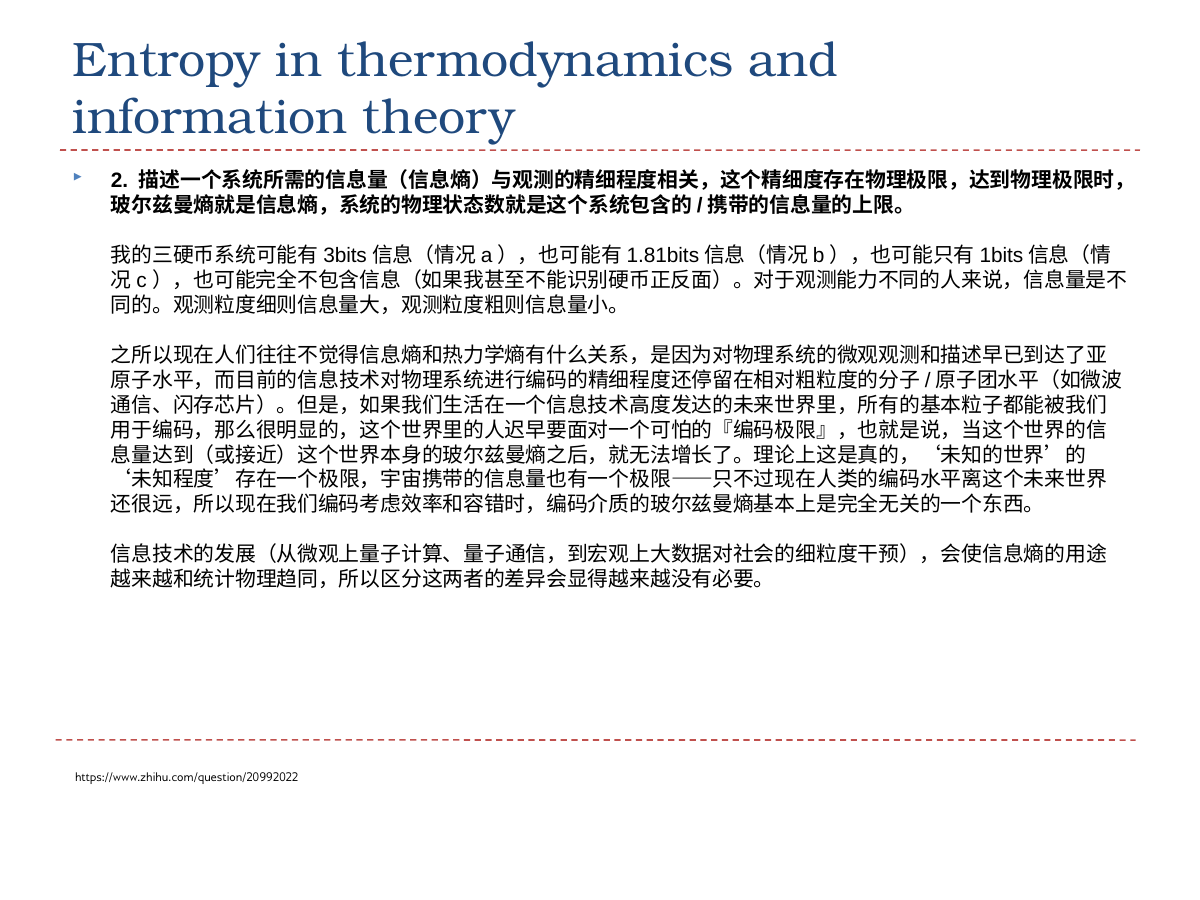

# Entropy in thermodynamics and information theory
2. 描述一个系统所需的信息量（信息熵）与观测的精细程度相关，这个精细度存在物理极限，达到物理极限时，玻尔兹曼熵就是信息熵，系统的物理状态数就是这个系统包含的/携带的信息量的上限。
我的三硬币系统可能有3bits信息（情况a），也可能有1.81bits信息（情况b），也可能只有1bits信息（情况c），也可能完全不包含信息（如果我甚至不能识别硬币正反面）。对于观测能力不同的人来说，信息量是不同的。观测粒度细则信息量大，观测粒度粗则信息量小。
之所以现在人们往往不觉得信息熵和热力学熵有什么关系，是因为对物理系统的微观观测和描述早已到达了亚原子水平，而目前的信息技术对物理系统进行编码的精细程度还停留在相对粗粒度的分子/原子团水平（如微波通信、闪存芯片）。但是，如果我们生活在一个信息技术高度发达的未来世界里，所有的基本粒子都能被我们用于编码，那么很明显的，这个世界里的人迟早要面对一个可怕的『编码极限』，也就是说，当这个世界的信息量达到（或接近）这个世界本身的玻尔兹曼熵之后，就无法增长了。理论上这是真的，‘未知的世界’的‘未知程度’存在一个极限，宇宙携带的信息量也有一个极限——只不过现在人类的编码水平离这个未来世界还很远，所以现在我们编码考虑效率和容错时，编码介质的玻尔兹曼熵基本上是完全无关的一个东西。
信息技术的发展（从微观上量子计算、量子通信，到宏观上大数据对社会的细粒度干预），会使信息熵的用途越来越和统计物理趋同，所以区分这两者的差异会显得越来越没有必要。

https://www.zhihu.com/question/20992022